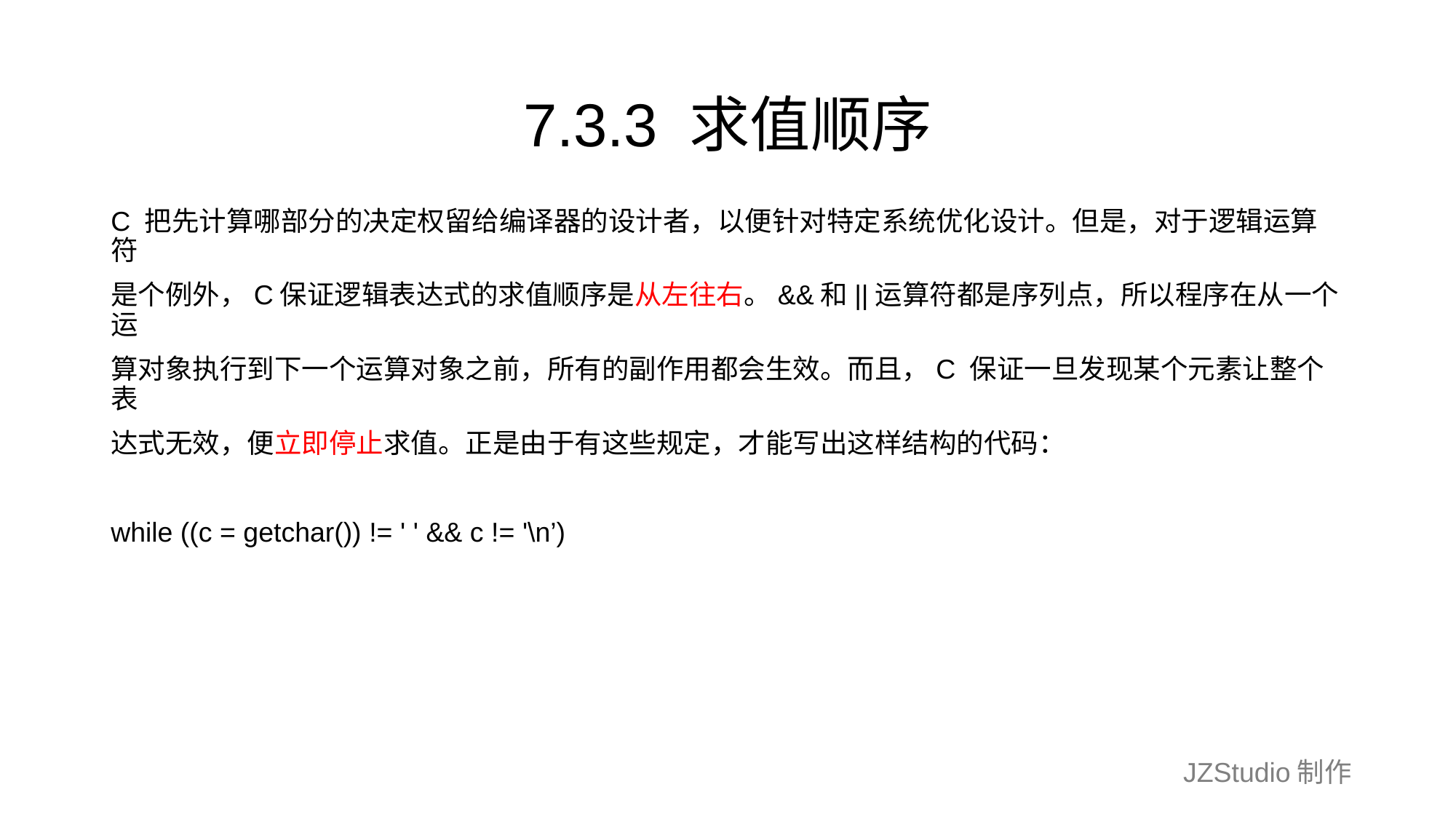

# 7.3.3 求值顺序
C 把先计算哪部分的决定权留给编译器的设计者，以便针对特定系统优化设计。但是，对于逻辑运算符
是个例外，C保证逻辑表达式的求值顺序是从左往右。&&和||运算符都是序列点，所以程序在从一个运
算对象执行到下一个运算对象之前，所有的副作用都会生效。而且，C 保证一旦发现某个元素让整个表
达式无效，便立即停止求值。正是由于有这些规定，才能写出这样结构的代码：

while ((c = getchar()) != ' ' && c != '\n’)